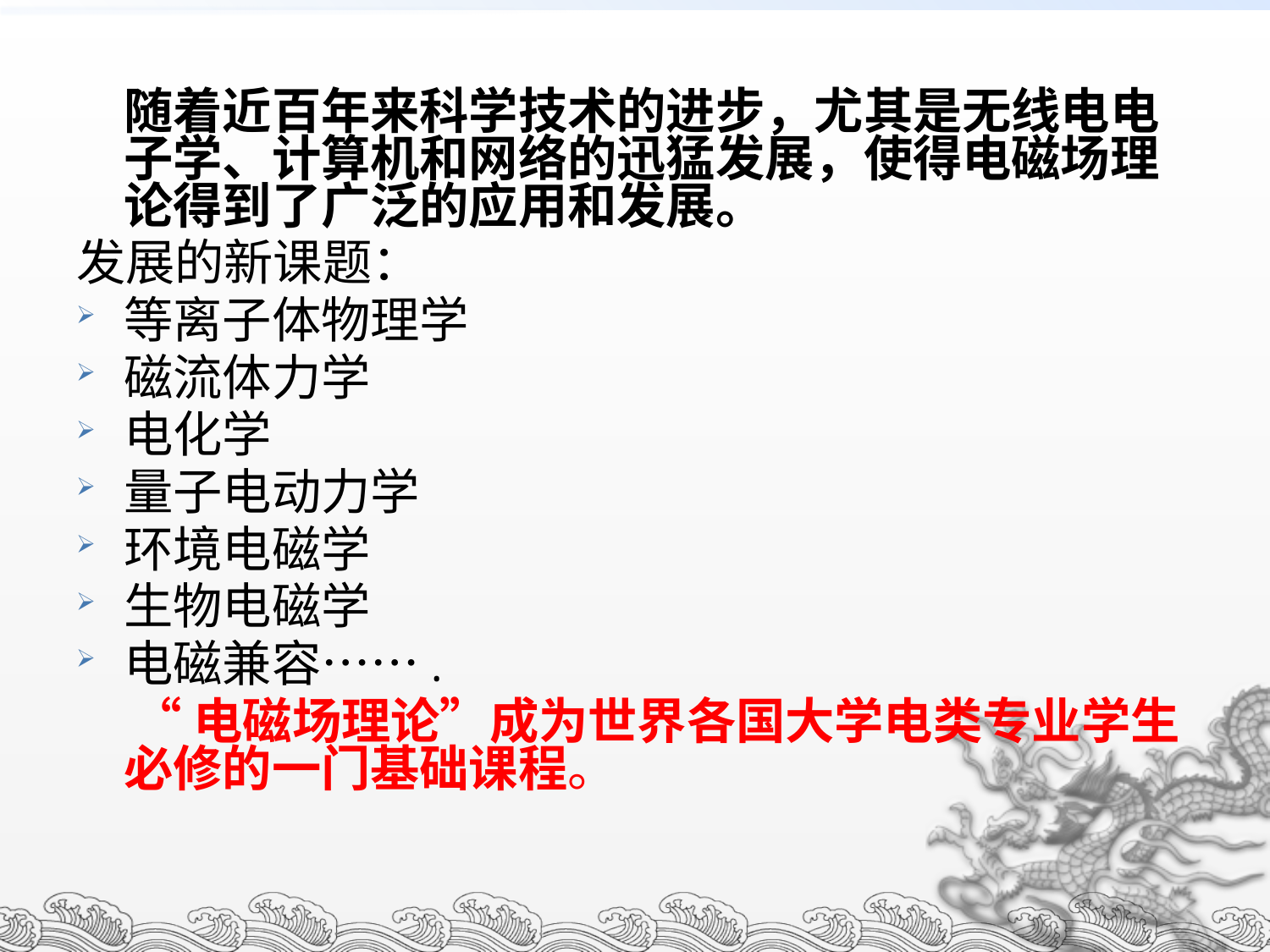

随着近百年来科学技术的进步，尤其是无线电电子学、计算机和网络的迅猛发展，使得电磁场理论得到了广泛的应用和发展。
发展的新课题：
等离子体物理学
磁流体力学
电化学
量子电动力学
环境电磁学
生物电磁学
电磁兼容…….
     “电磁场理论”成为世界各国大学电类专业学生必修的一门基础课程。